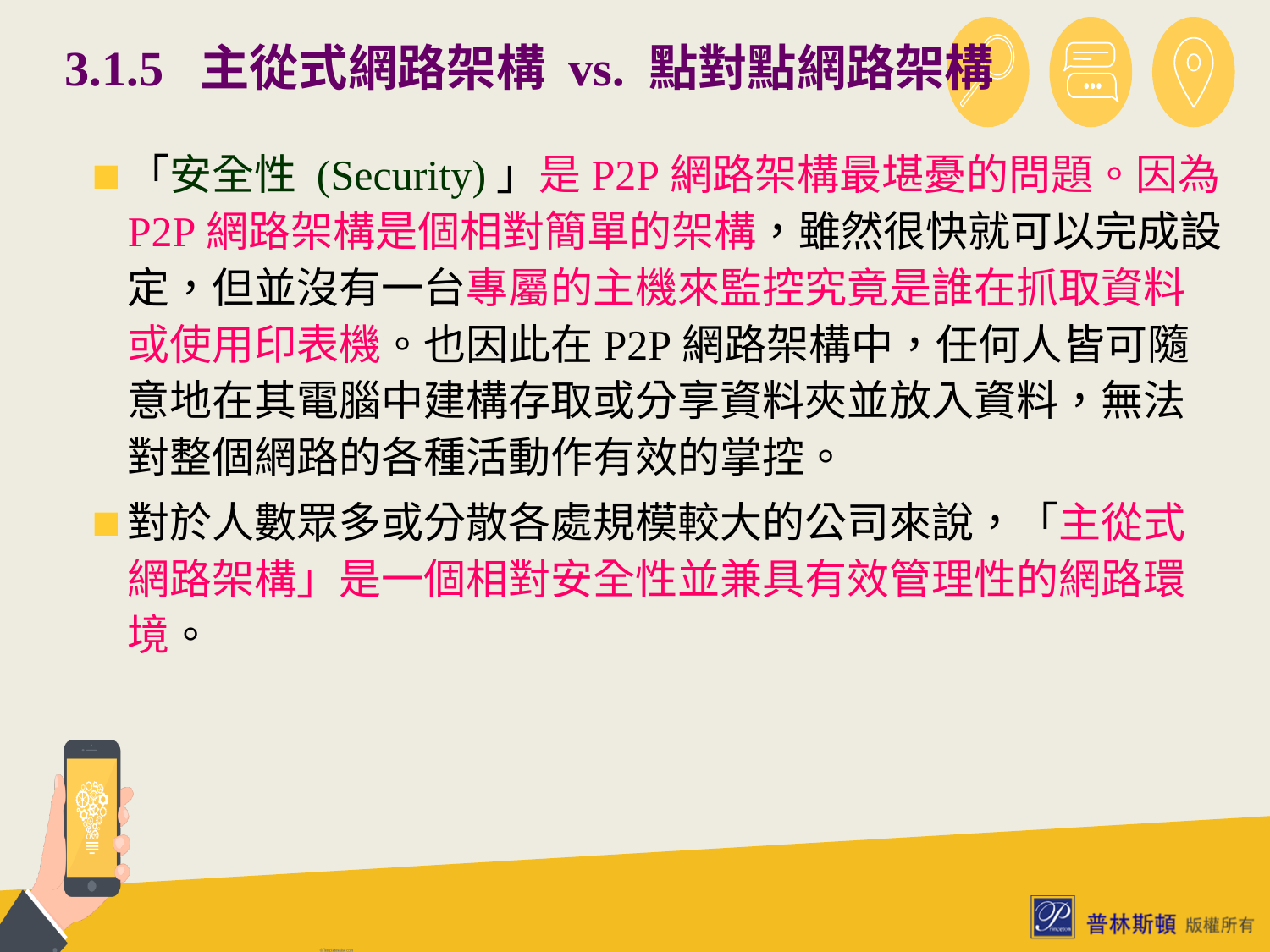

# 3.1.5  主從式網路架構 vs. 點對點網路架構
「安全性 (Security)」是P2P網路架構最堪憂的問題。因為P2P網路架構是個相對簡單的架構，雖然很快就可以完成設定，但並沒有一台專屬的主機來監控究竟是誰在抓取資料或使用印表機。也因此在P2P網路架構中，任何人皆可隨意地在其電腦中建構存取或分享資料夾並放入資料，無法對整個網路的各種活動作有效的掌控。
對於人數眾多或分散各處規模較大的公司來說，「主從式網路架構」是一個相對安全性並兼具有效管理性的網路環境。